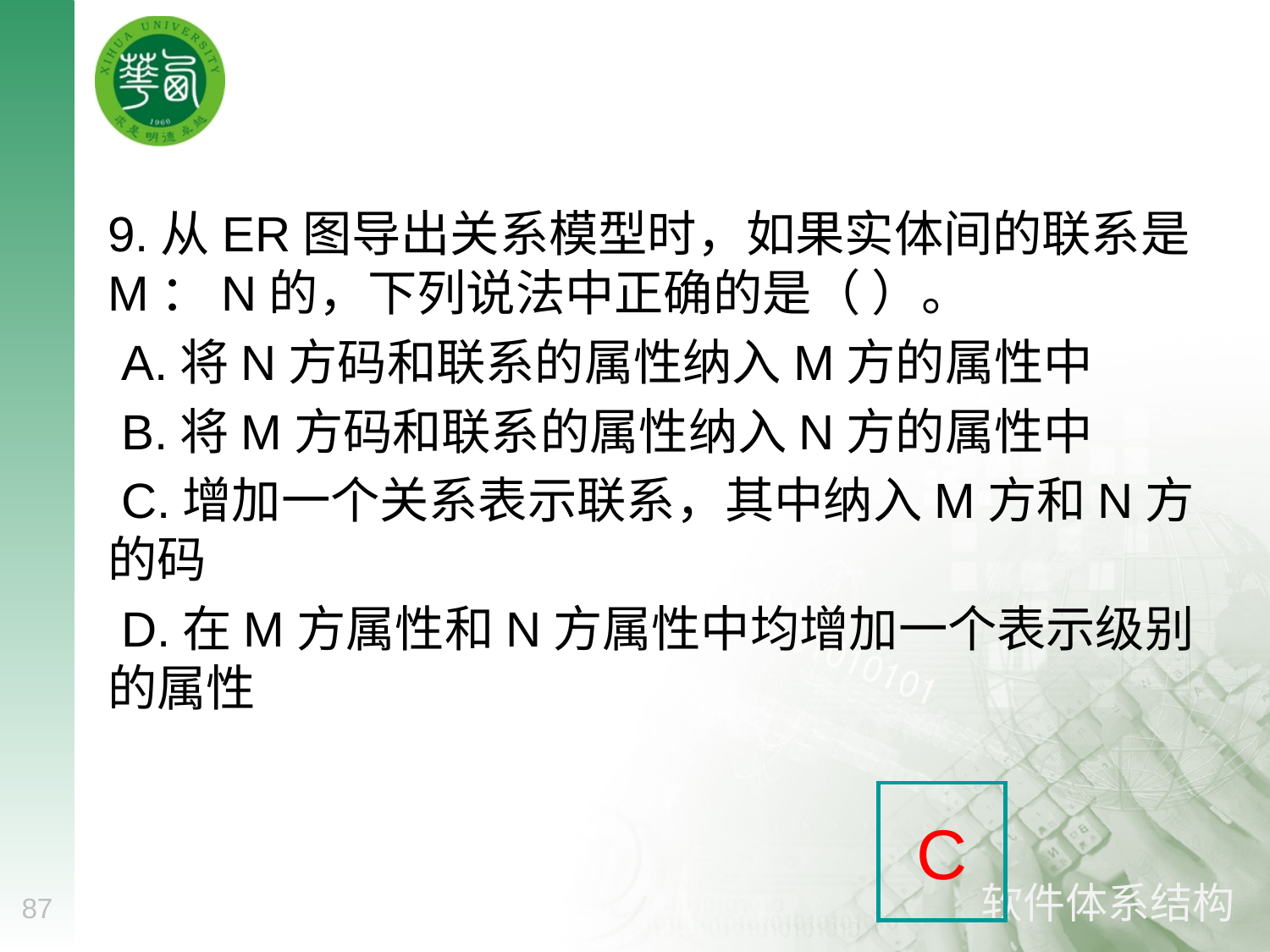

#
9.从ER图导出关系模型时，如果实体间的联系是M：N的，下列说法中正确的是（ ）。
 A.将N方码和联系的属性纳入M方的属性中
 B.将M方码和联系的属性纳入N方的属性中
 C.增加一个关系表示联系，其中纳入M方和N方的码
 D.在M方属性和N方属性中均增加一个表示级别的属性
C
87